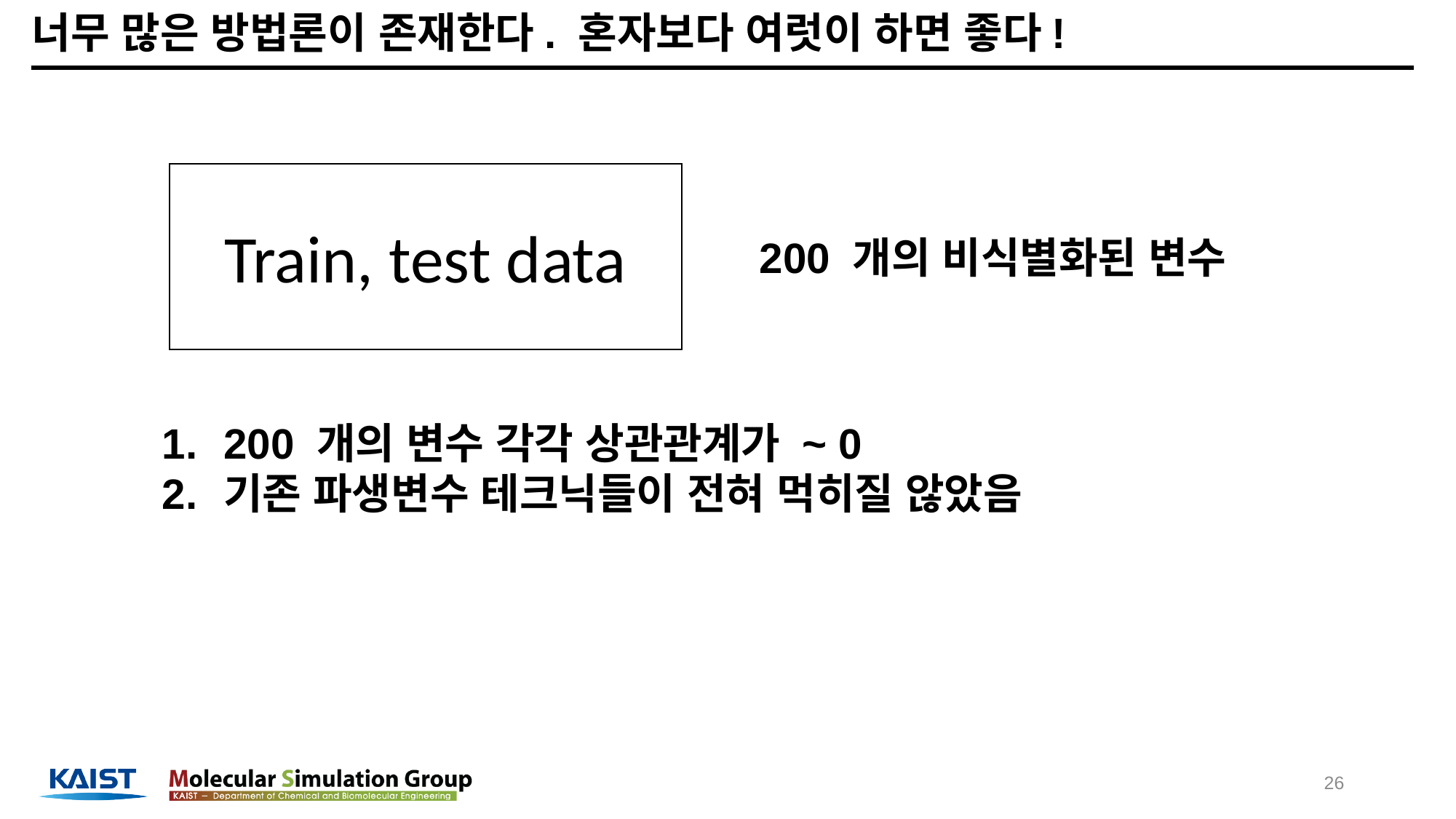

# 너무 많은 방법론이 존재한다. 혼자보다 여럿이 하면 좋다!

Train, test data
200 개의 비식별화된 변수
200 개의 변수 각각 상관관계가 ~ 0
기존 파생변수 테크닉들이 전혀 먹히질 않았음
26